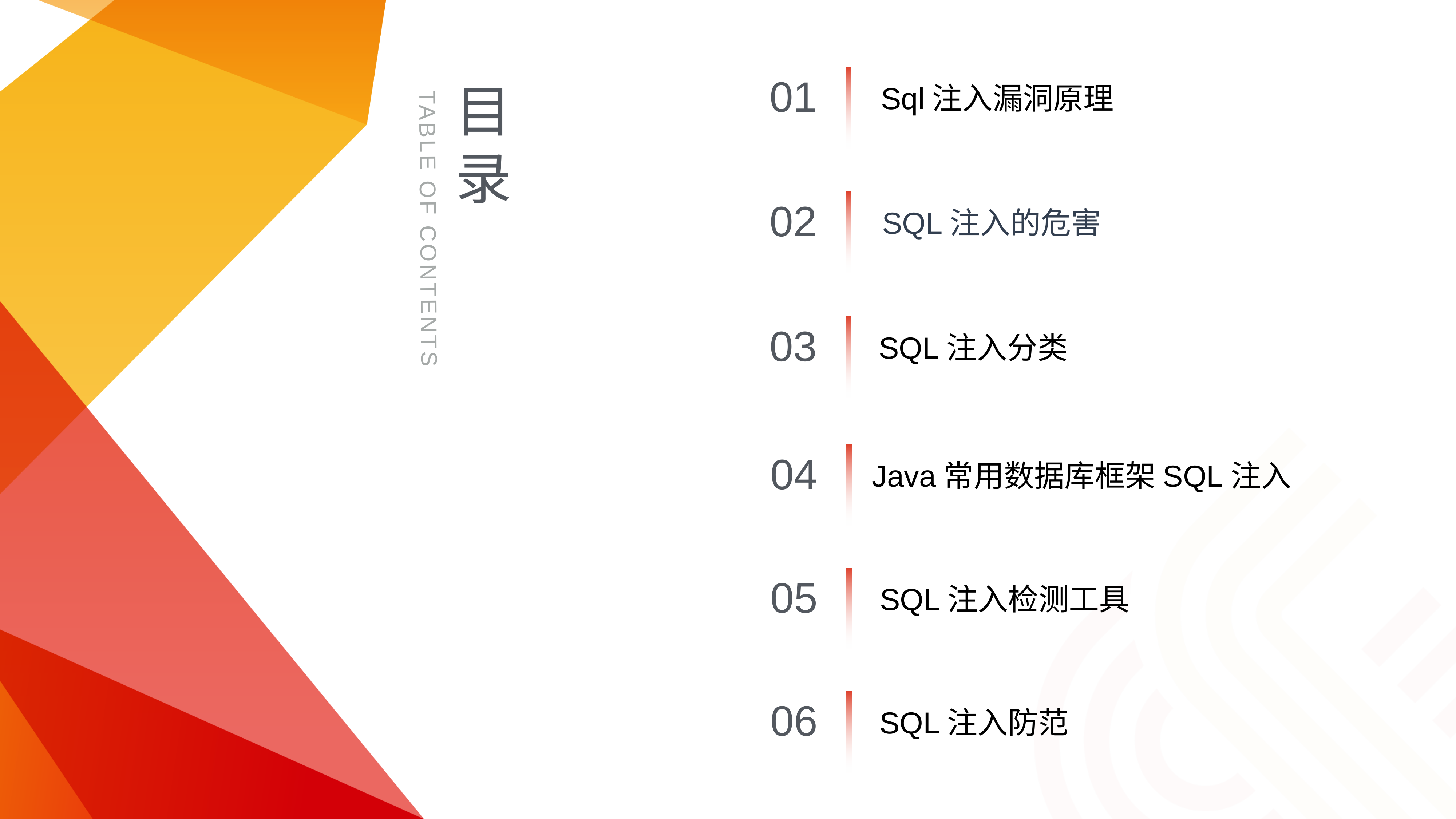

01
Sql注入漏洞原理

02
SQL注入的危害

03
SQL注入分类

04
Java常用数据库框架SQL注入

05
SQL注入检测工具

06
SQL注入防范